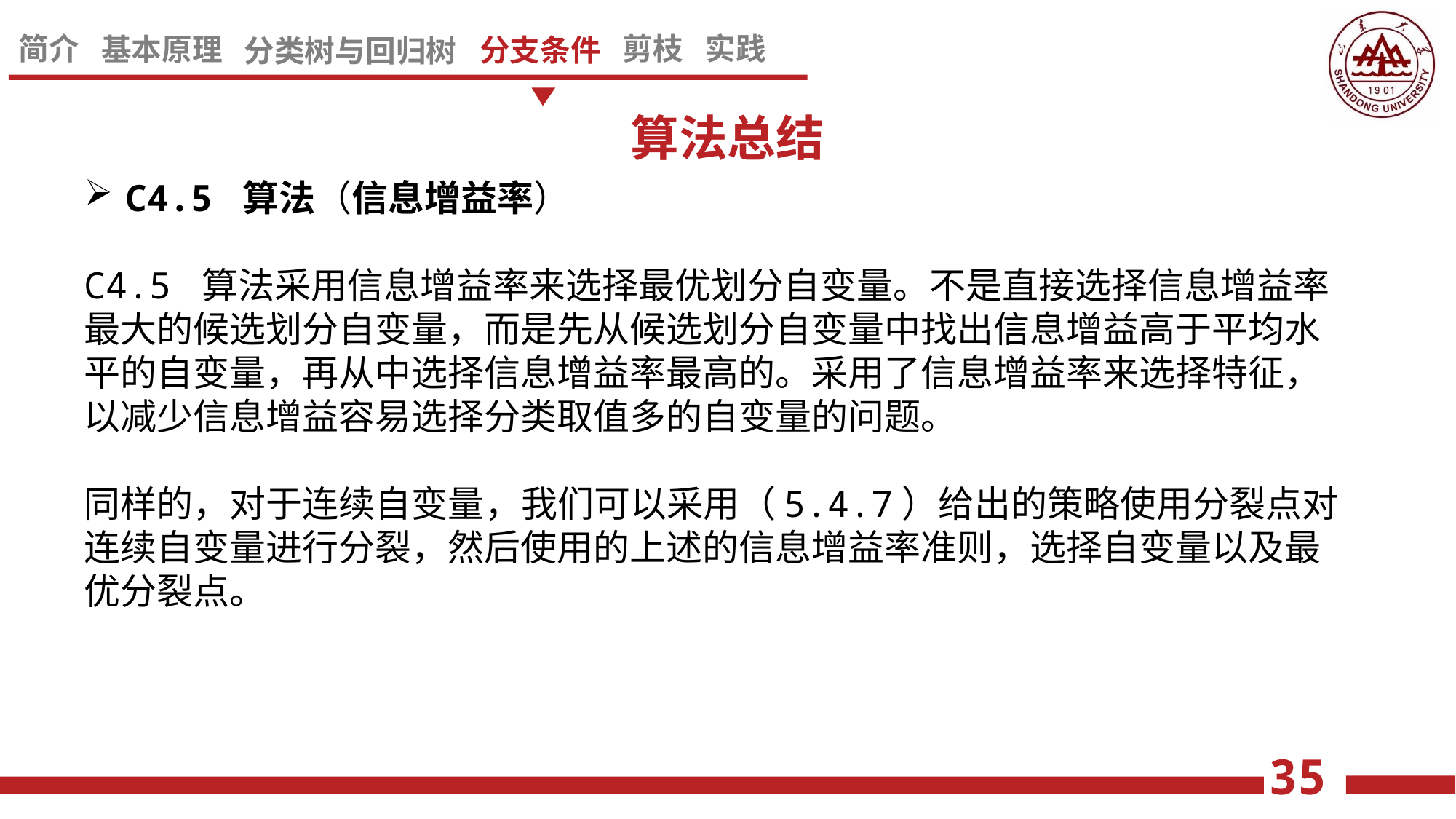

算法总结
C4.5 算法（信息增益率）

C4.5 算法采用信息增益率来选择最优划分自变量。不是直接选择信息增益率最大的候选划分自变量，而是先从候选划分自变量中找出信息增益高于平均水平的自变量，再从中选择信息增益率最高的。采用了信息增益率来选择特征，以减少信息增益容易选择分类取值多的自变量的问题。

同样的，对于连续自变量，我们可以采用（5.4.7）给出的策略使用分裂点对连续自变量进行分裂，然后使用的上述的信息增益率准则，选择自变量以及最优分裂点。